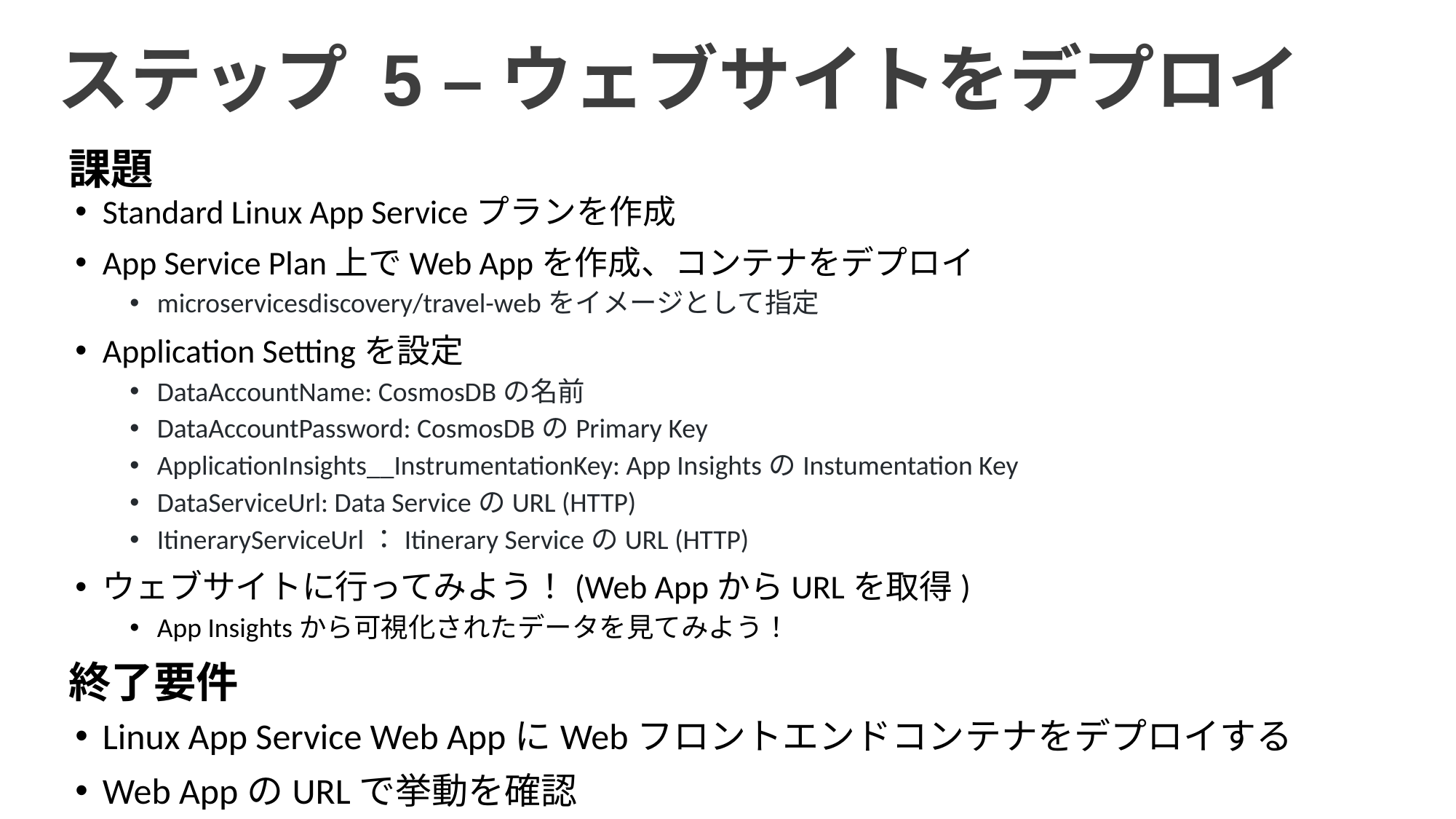

ステップ 5 –ウェブサイトをデプロイ
課題
Standard Linux App Serviceプランを作成
App Service Plan上でWeb Appを作成、コンテナをデプロイ
microservicesdiscovery/travel-webをイメージとして指定
Application Settingを設定
DataAccountName: CosmosDBの名前
DataAccountPassword: CosmosDBのPrimary Key
ApplicationInsights__InstrumentationKey: App InsightsのInstumentation Key
DataServiceUrl: Data ServiceのURL (HTTP)
ItineraryServiceUrl：Itinerary ServiceのURL (HTTP)
ウェブサイトに行ってみよう！(Web AppからURLを取得)
App Insightsから可視化されたデータを見てみよう！
終了要件
Linux App Service Web AppにWebフロントエンドコンテナをデプロイする
Web AppのURLで挙動を確認